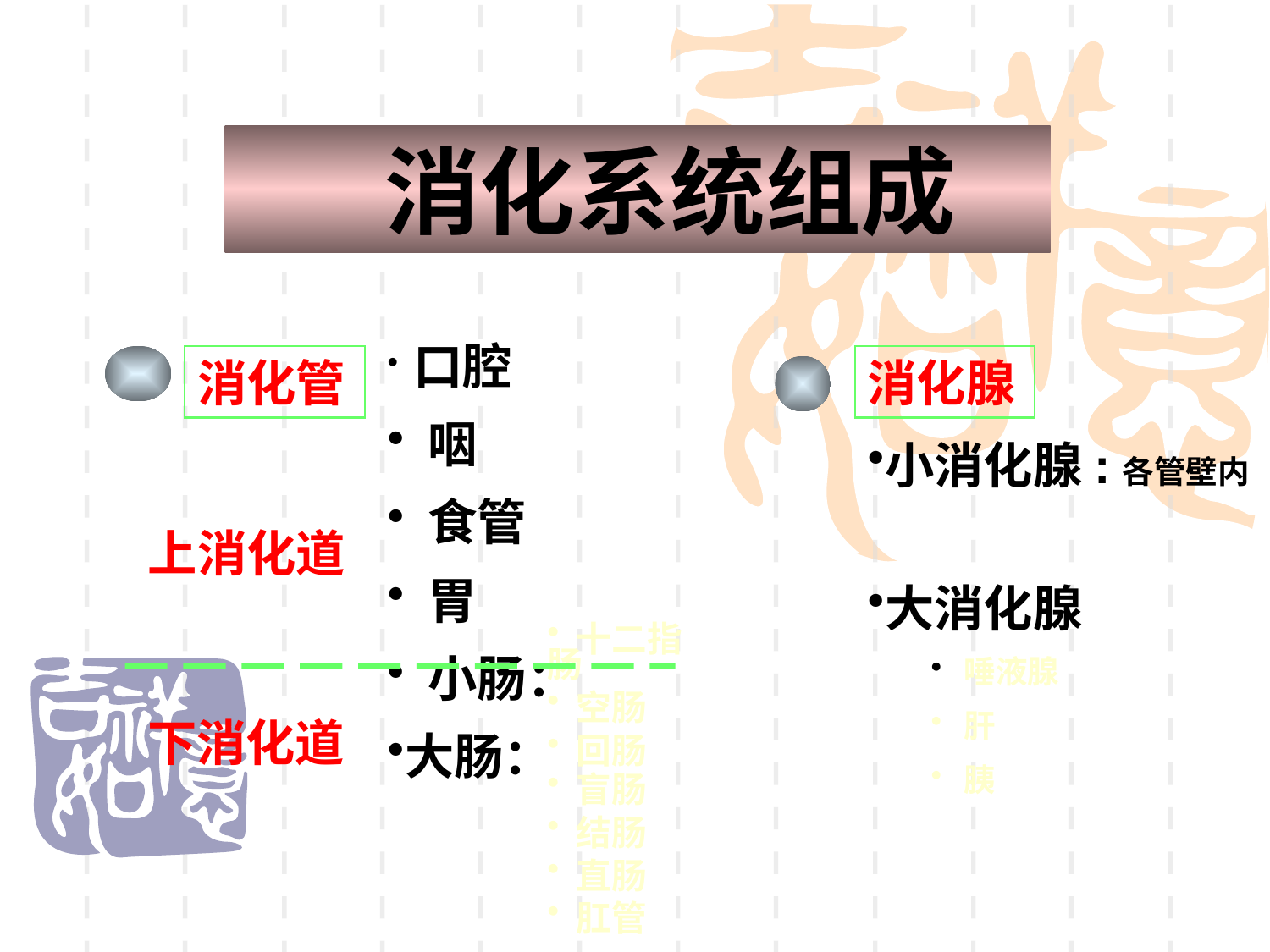

消化系统组成
 口腔
 咽
 食管
 胃
 小肠：
大肠：

消化管
消化腺

小消化腺:各管壁内
大消化腺
  唾液腺
  肝
  胰

上消化道

 十二指肠
 空肠
 回肠

下消化道
 盲肠
 结肠
 直肠
 肛管